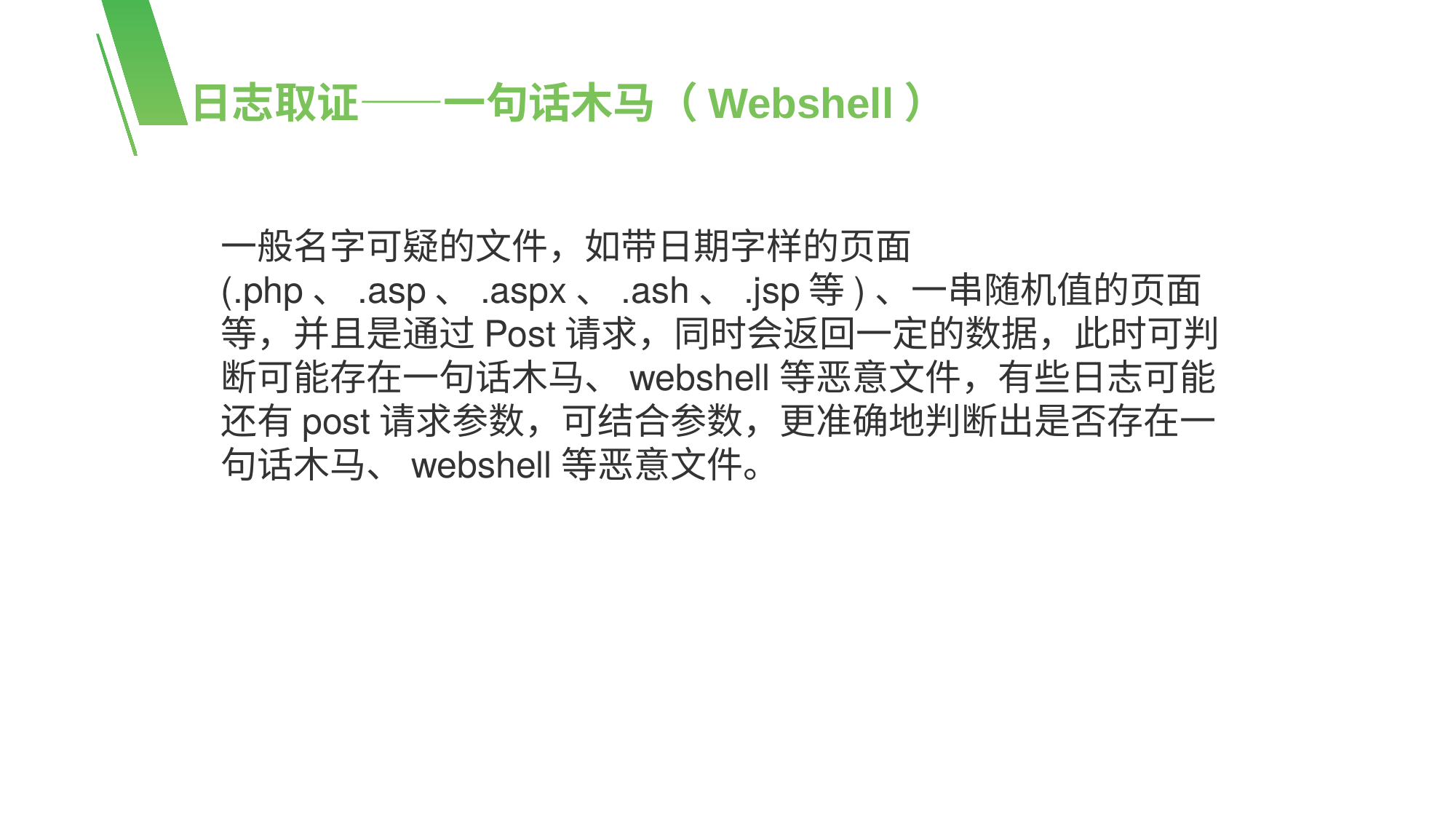

日志取证——一句话木马（Webshell）
一般名字可疑的文件，如带日期字样的页面(.php、.asp、.aspx、.ash、.jsp等)、一串随机值的页面等，并且是通过Post请求，同时会返回一定的数据，此时可判断可能存在一句话木马、webshell等恶意文件，有些日志可能还有post请求参数，可结合参数，更准确地判断出是否存在一句话木马、webshell等恶意文件。